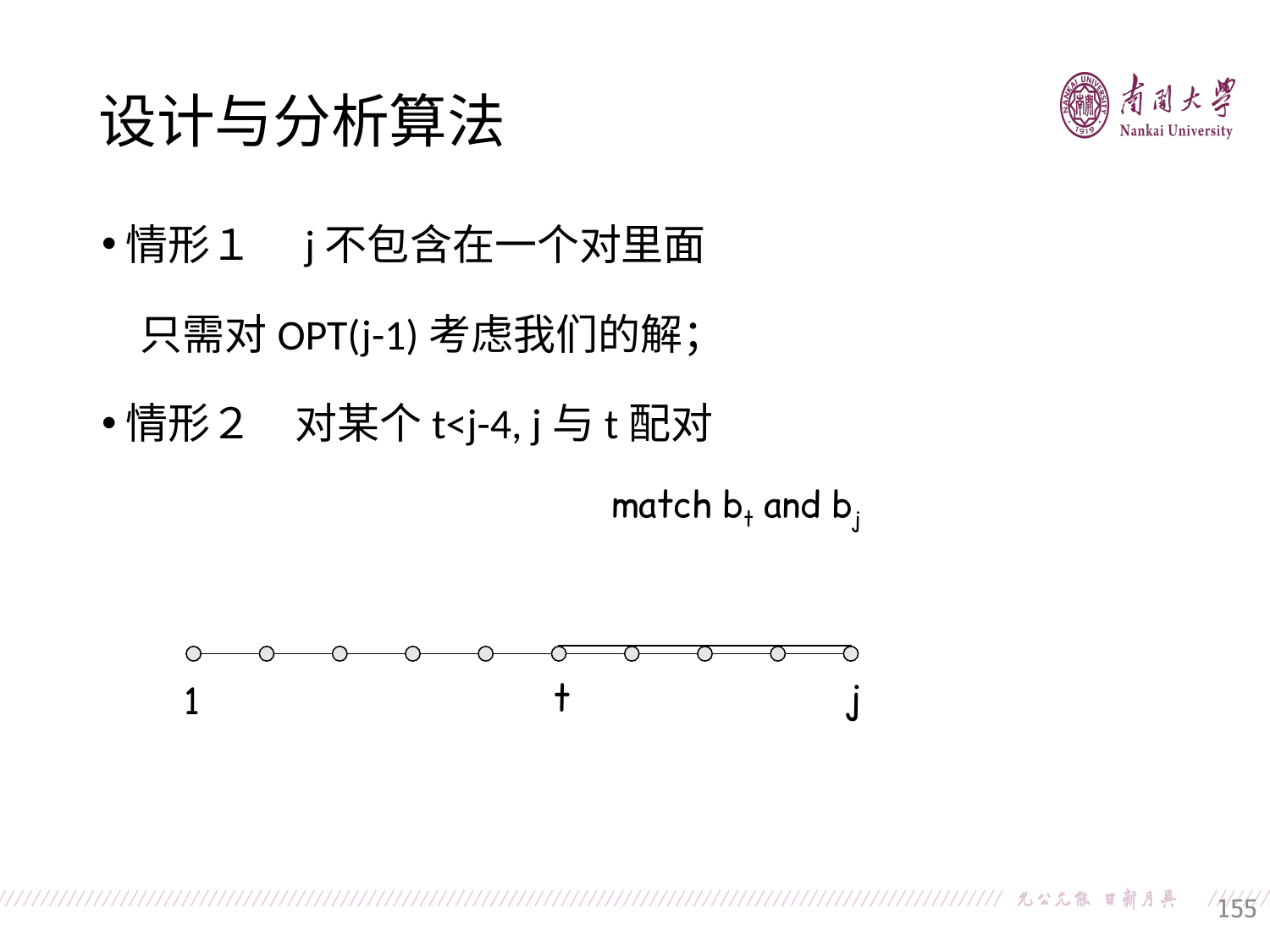

设计与分析算法
情形１　j不包含在一个对里面
   只需对OPT(j-1)考虑我们的解；
情形２　对某个t<j-4, j与t配对
match bt and bj

t
j
1
155